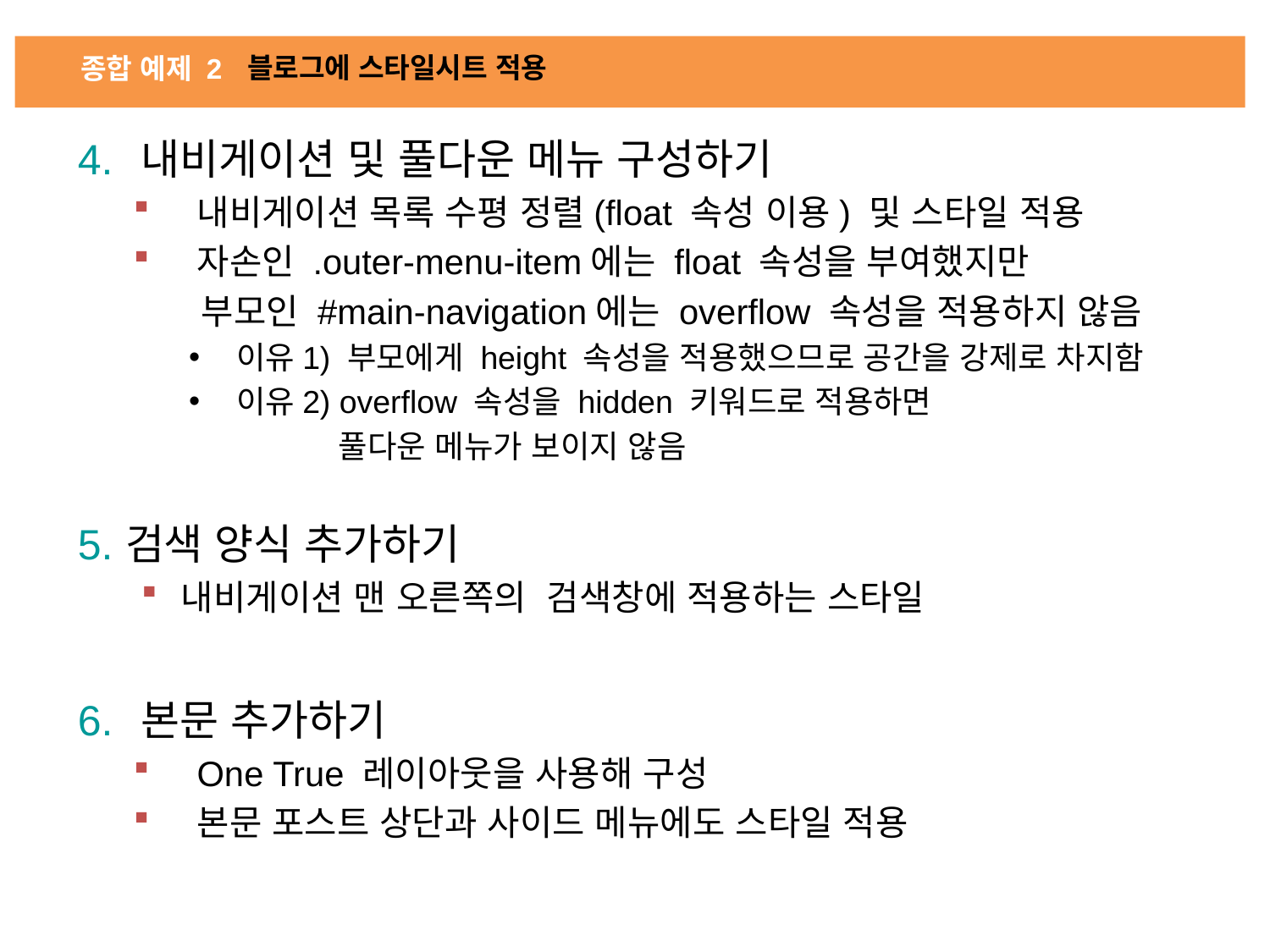

# 블로그에 스타일시트 적용
종합 예제 2

내비게이션 및 풀다운 메뉴 구성하기
내비게이션 목록 수평 정렬(float 속성 이용) 및 스타일 적용
자손인 .outer-menu-item에는 float 속성을 부여했지만
      부모인 #main-navigation에는 overflow 속성을 적용하지 않음
이유1) 부모에게 height 속성을 적용했으므로 공간을 강제로 차지함
이유2) overflow 속성을 hidden 키워드로 적용하면
                풀다운 메뉴가 보이지 않음

검색 양식 추가하기
내비게이션 맨 오른쪽의  검색창에 적용하는 스타일

본문 추가하기
One True 레이아웃을 사용해 구성
본문 포스트 상단과 사이드 메뉴에도 스타일 적용